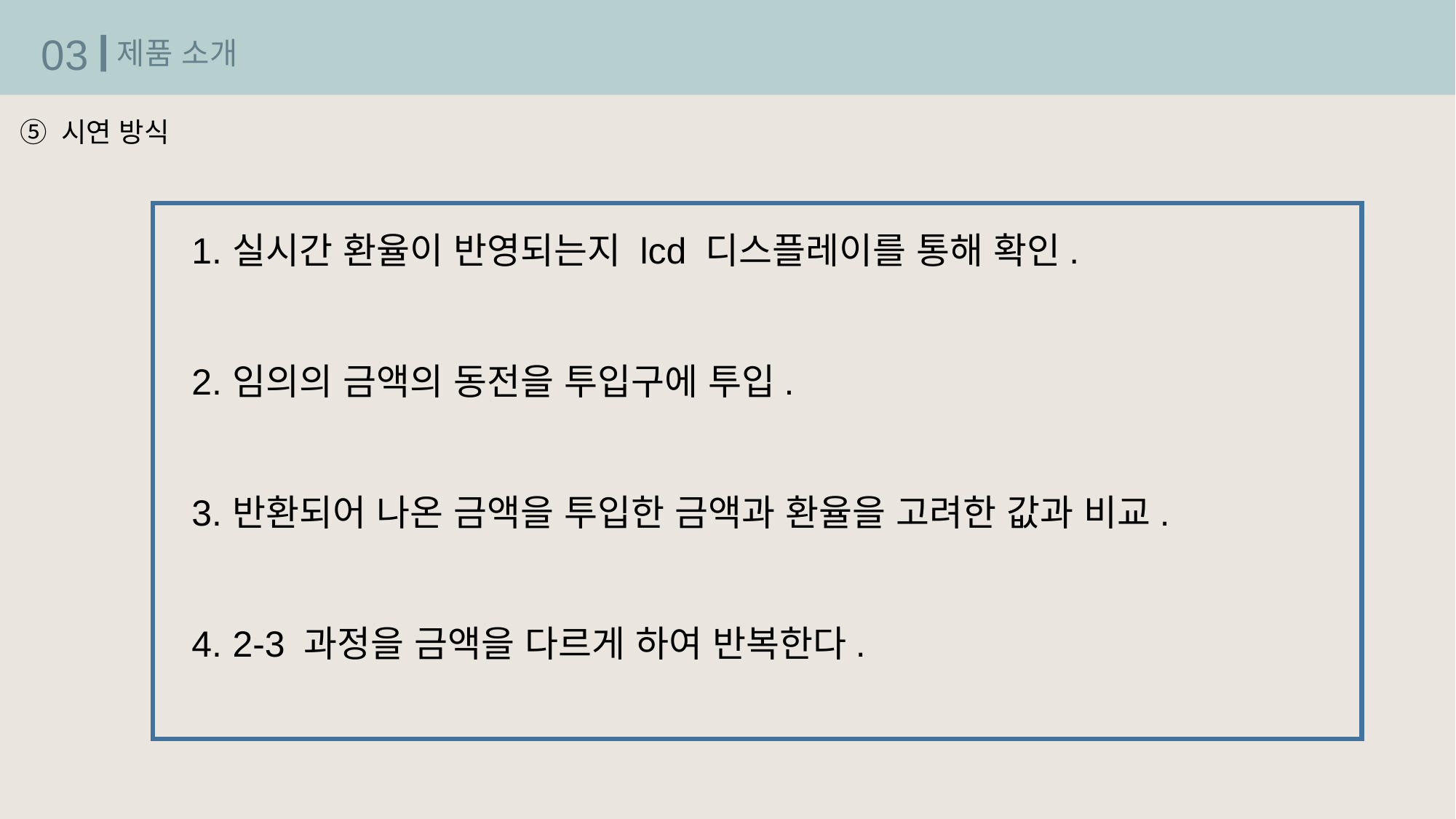

03
제품 소개

시연 방식

실시간 환율이 반영되는지 lcd 디스플레이를 통해 확인.

임의의 금액의 동전을 투입구에 투입.

반환되어 나온 금액을 투입한 금액과 환율을 고려한 값과 비교.

2-3 과정을 금액을 다르게 하여 반복한다.